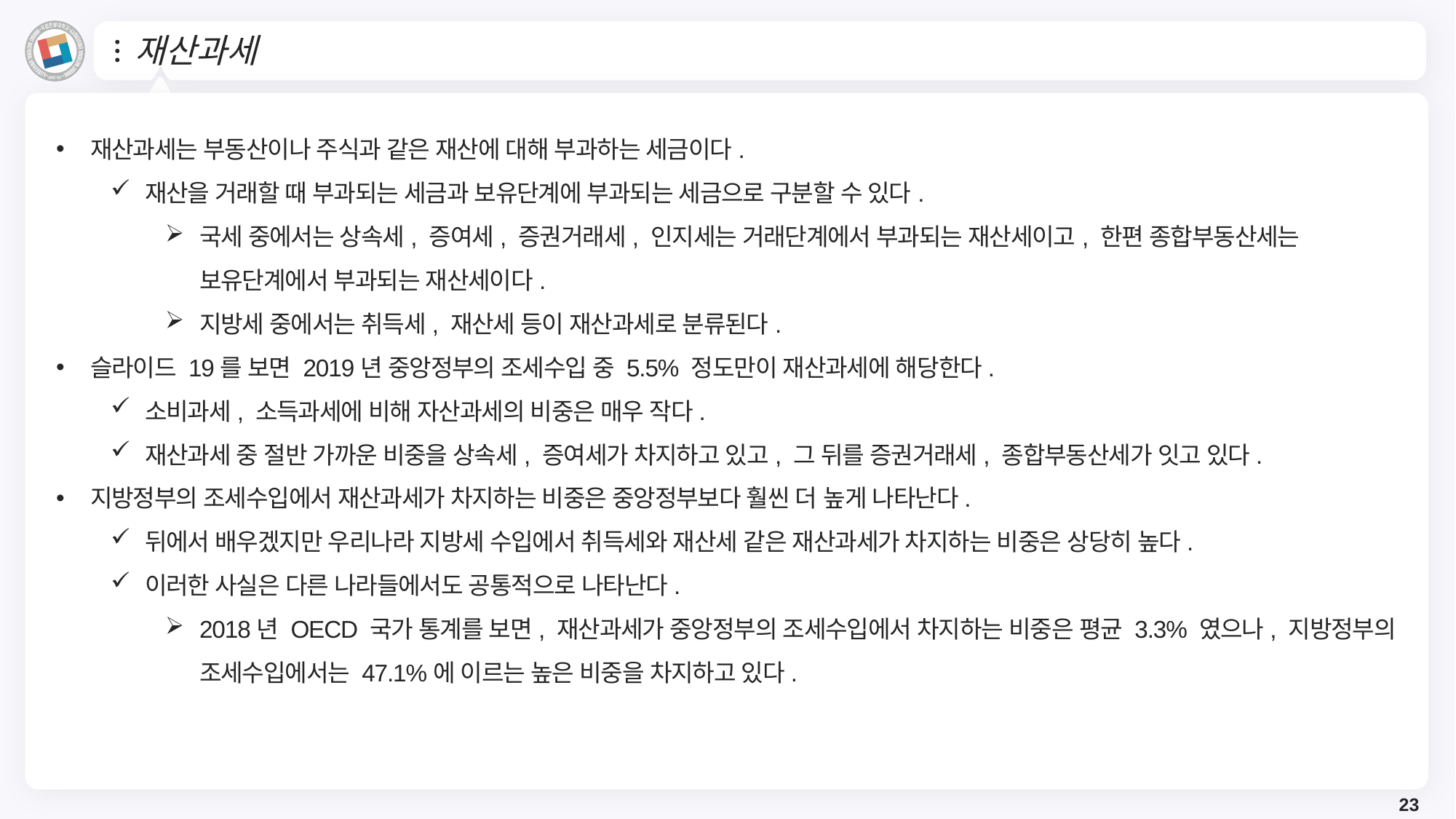

# 재산과세
재산과세는 부동산이나 주식과 같은 재산에 대해 부과하는 세금이다.
재산을 거래할 때 부과되는 세금과 보유단계에 부과되는 세금으로 구분할 수 있다.
국세 중에서는 상속세, 증여세, 증권거래세, 인지세는 거래단계에서 부과되는 재산세이고, 한편 종합부동산세는 보유단계에서 부과되는 재산세이다.
지방세 중에서는 취득세, 재산세 등이 재산과세로 분류된다.
슬라이드 19를 보면 2019년 중앙정부의 조세수입 중 5.5% 정도만이 재산과세에 해당한다.
소비과세, 소득과세에 비해 자산과세의 비중은 매우 작다.
재산과세 중 절반 가까운 비중을 상속세, 증여세가 차지하고 있고, 그 뒤를 증권거래세, 종합부동산세가 잇고 있다.
지방정부의 조세수입에서 재산과세가 차지하는 비중은 중앙정부보다 훨씬 더 높게 나타난다.
뒤에서 배우겠지만 우리나라 지방세 수입에서 취득세와 재산세 같은 재산과세가 차지하는 비중은 상당히 높다.
이러한 사실은 다른 나라들에서도 공통적으로 나타난다.
2018년 OECD 국가 통계를 보면, 재산과세가 중앙정부의 조세수입에서 차지하는 비중은 평균 3.3% 였으나, 지방정부의 조세수입에서는 47.1%에 이르는 높은 비중을 차지하고 있다.
23